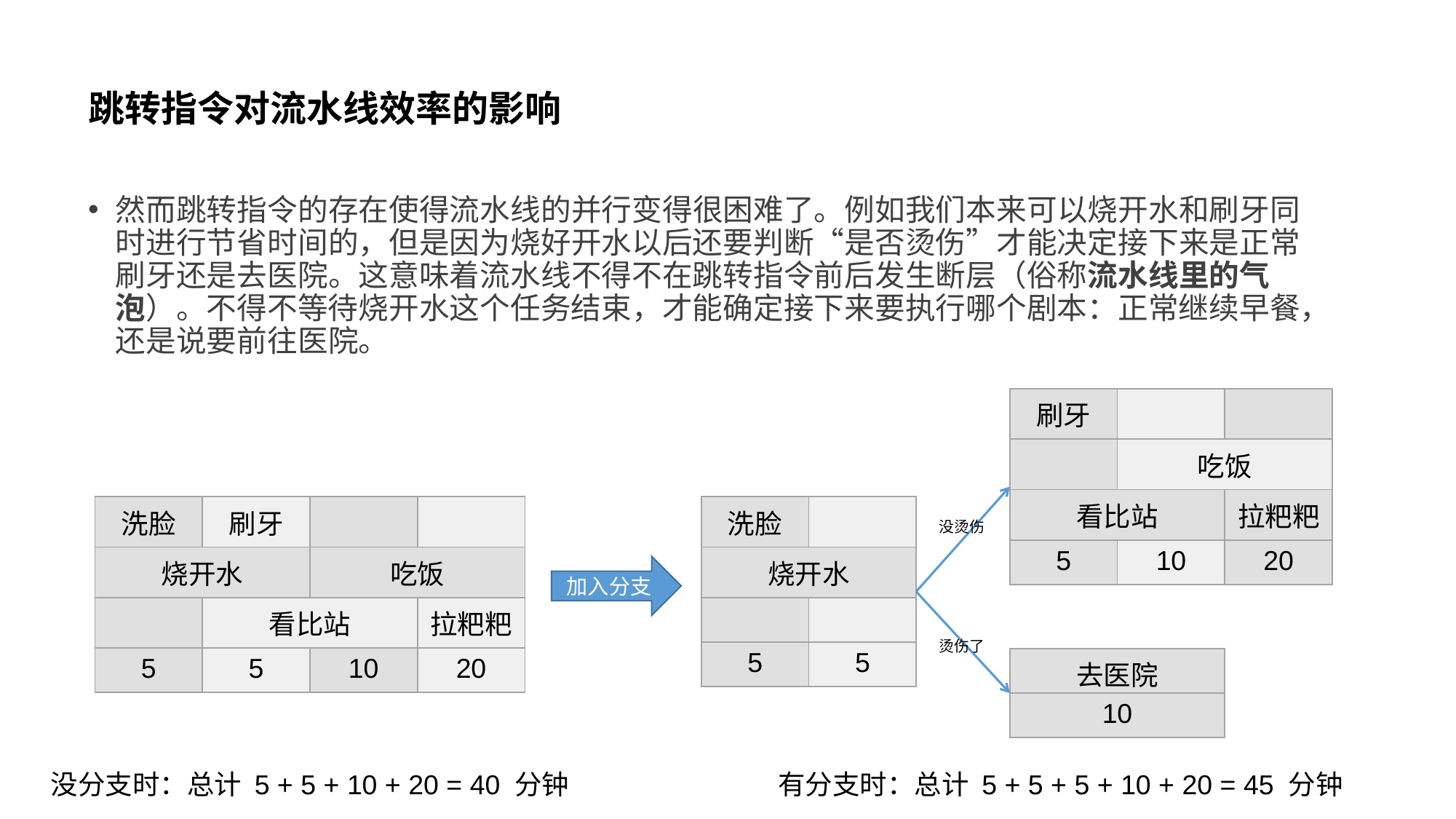

# 跳转指令对流水线效率的影响
然而跳转指令的存在使得流水线的并行变得很困难了。例如我们本来可以烧开水和刷牙同时进行节省时间的，但是因为烧好开水以后还要判断“是否烫伤”才能决定接下来是正常刷牙还是去医院。这意味着流水线不得不在跳转指令前后发生断层（俗称流水线里的气泡）。不得不等待烧开水这个任务结束，才能确定接下来要执行哪个剧本：正常继续早餐，还是说要前往医院。
| 刷牙 |  |  |
| --- | --- | --- |
|  | 吃饭 |  |
| 看比站 |  | 拉粑粑 |
| 5 | 10 | 20 |
| 洗脸 | 刷牙 |  |  |
| --- | --- | --- | --- |
| 烧开水 |  | 吃饭 |  |
|  | 看比站 |  | 拉粑粑 |
| 5 | 5 | 10 | 20 |
| 洗脸 |  |
| --- | --- |
| 烧开水 |  |
|  |  |
| 5 | 5 |
没烫伤
加入分支
烫伤了
| 去医院 |
| --- |
| 10 |
没分支时：总计 5 + 5 + 10 + 20 = 40 分钟
有分支时：总计 5 + 5 + 5 + 10 + 20 = 45 分钟